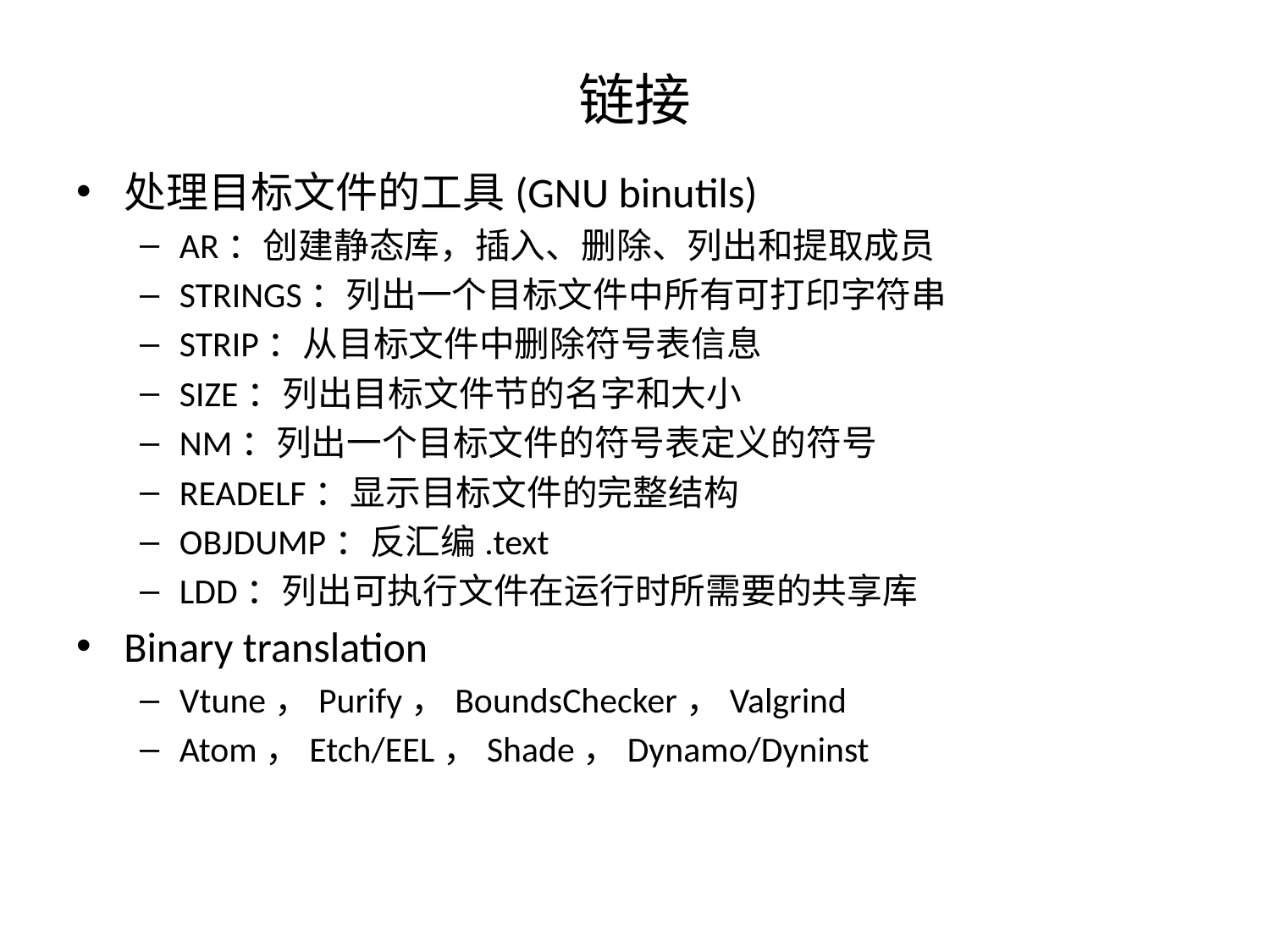

# 链接
处理目标文件的工具(GNU binutils)
AR：创建静态库，插入、删除、列出和提取成员
STRINGS：列出一个目标文件中所有可打印字符串
STRIP：从目标文件中删除符号表信息
SIZE：列出目标文件节的名字和大小
NM：列出一个目标文件的符号表定义的符号
READELF：显示目标文件的完整结构
OBJDUMP：反汇编.text
LDD：列出可执行文件在运行时所需要的共享库
Binary translation
Vtune，Purify，BoundsChecker，Valgrind
Atom，Etch/EEL，Shade，Dynamo/Dyninst